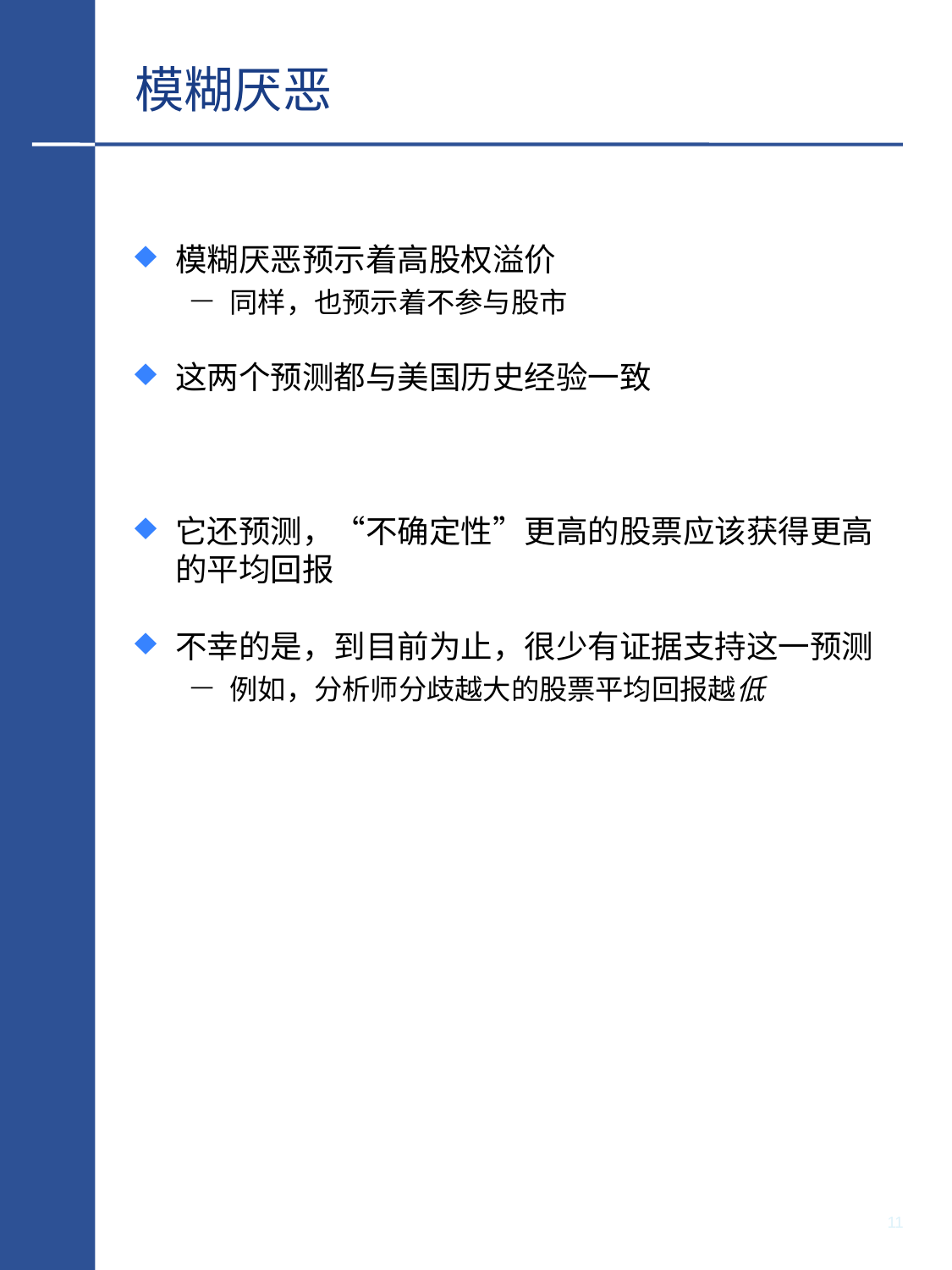

# 模糊厌恶
模糊厌恶预示着高股权溢价
同样，也预示着不参与股市
这两个预测都与美国历史经验一致

它还预测，“不确定性”更高的股票应该获得更高的平均回报
不幸的是，到目前为止，很少有证据支持这一预测
例如，分析师分歧越大的股票平均回报越低

11